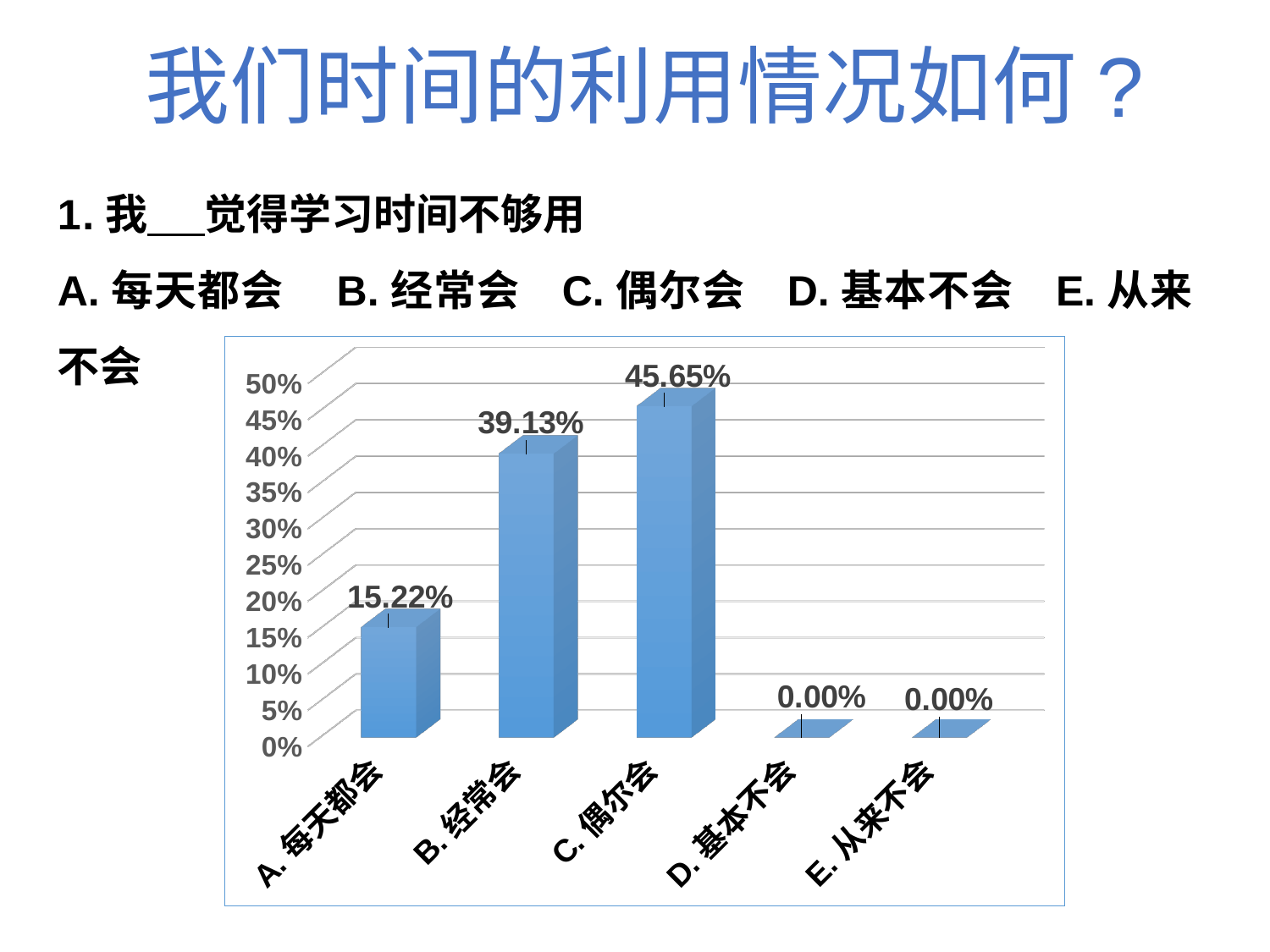

我们时间的利用情况如何?
我      觉得学习时间不够用
A.每天都会    B.经常会   C.偶尔会   D.基本不会   E.从来不会

[unsupported chart]